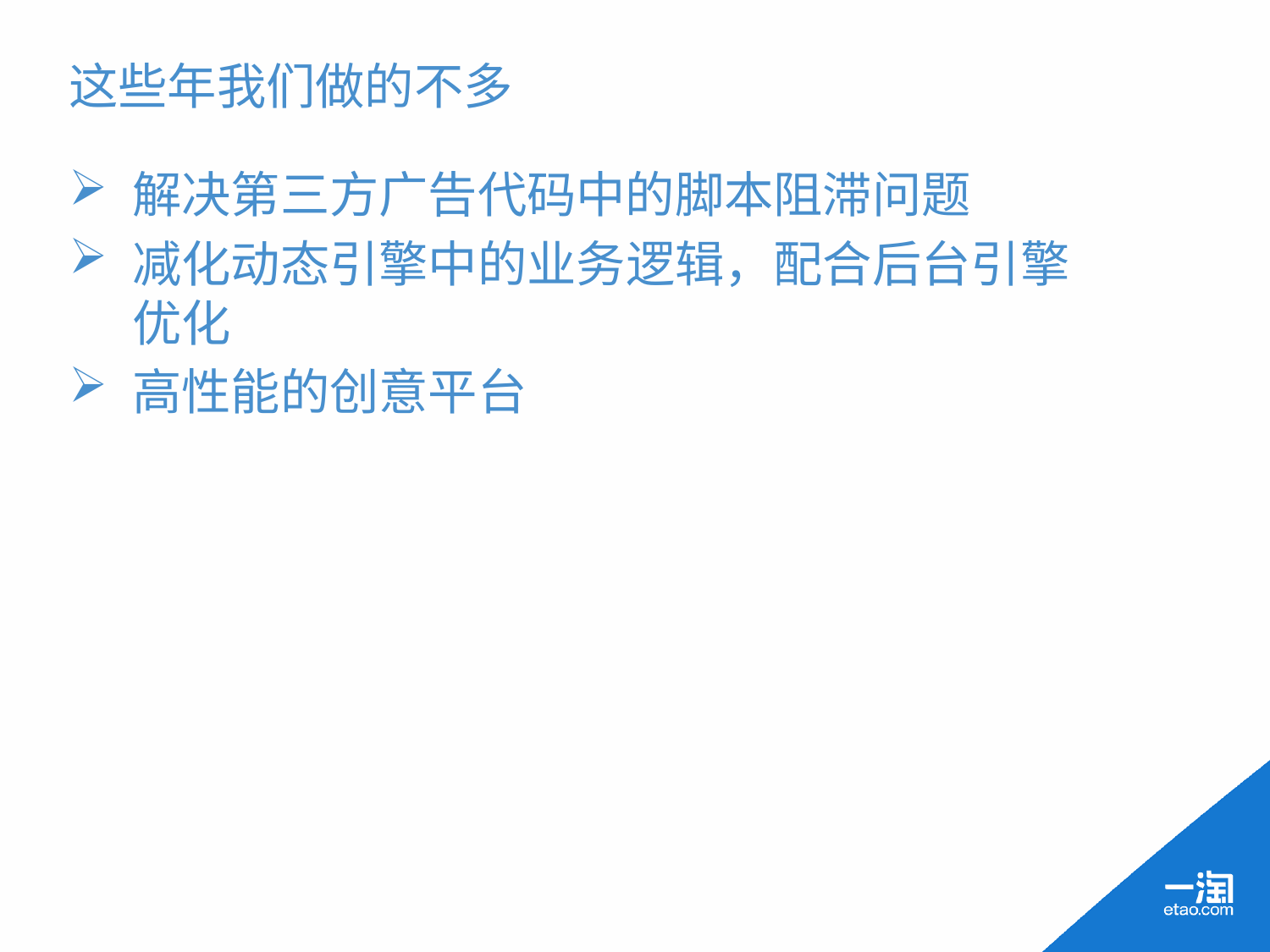

# 这些年我们做的不多
解决第三方广告代码中的脚本阻滞问题
减化动态引擎中的业务逻辑，配合后台引擎优化
高性能的创意平台